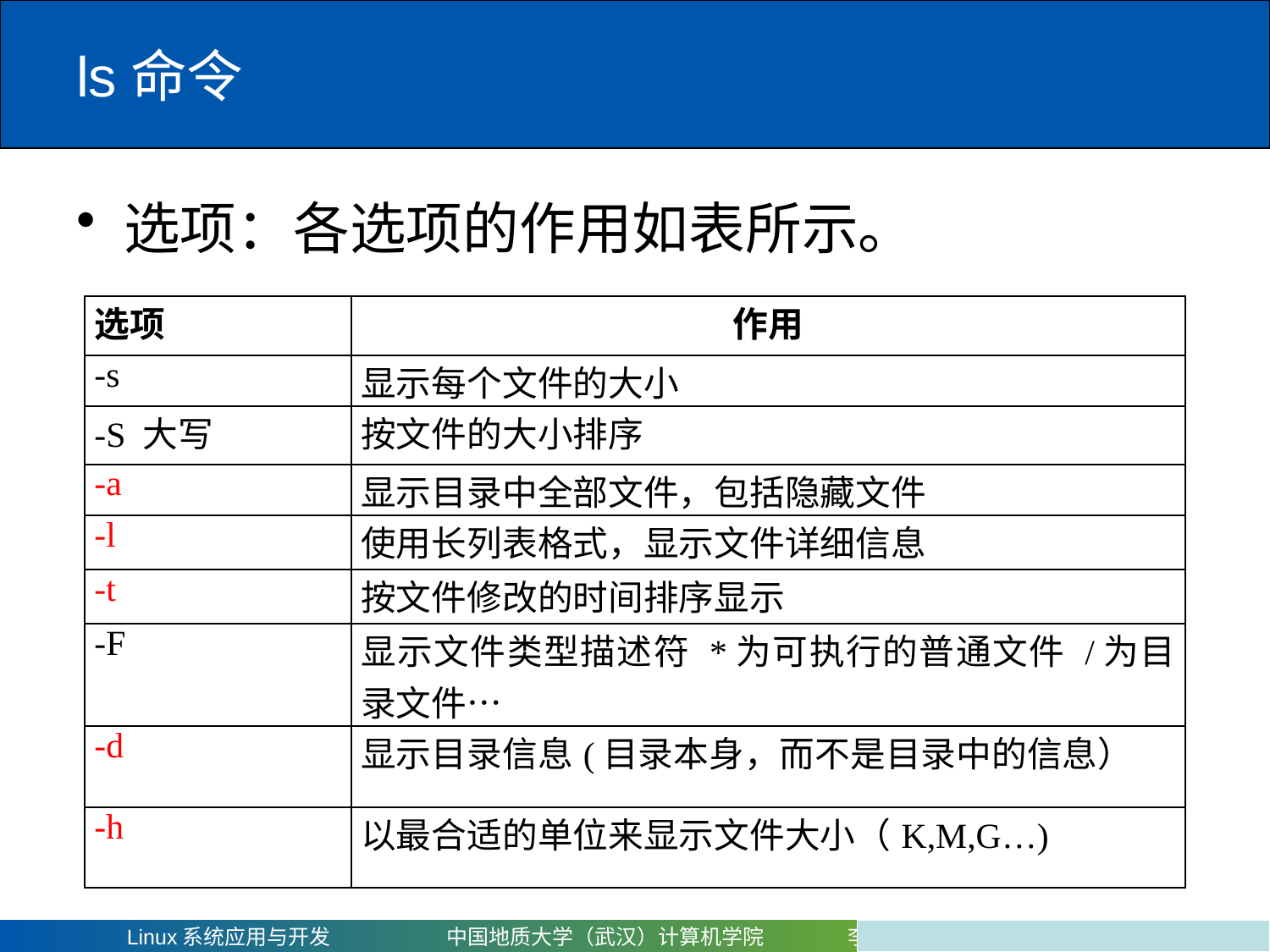

# ls命令
选项：各选项的作用如表所示。
| 选项 | 作用 |
| --- | --- |
| -s | 显示每个文件的大小 |
| -S 大写 | 按文件的大小排序 |
| -a | 显示目录中全部文件，包括隐藏文件 |
| -l | 使用长列表格式，显示文件详细信息 |
| -t | 按文件修改的时间排序显示 |
| -F | 显示文件类型描述符 \*为可执行的普通文件 /为目录文件… |
| -d | 显示目录信息(目录本身，而不是目录中的信息） |
| -h | 以最合适的单位来显示文件大小（K,M,G…) |